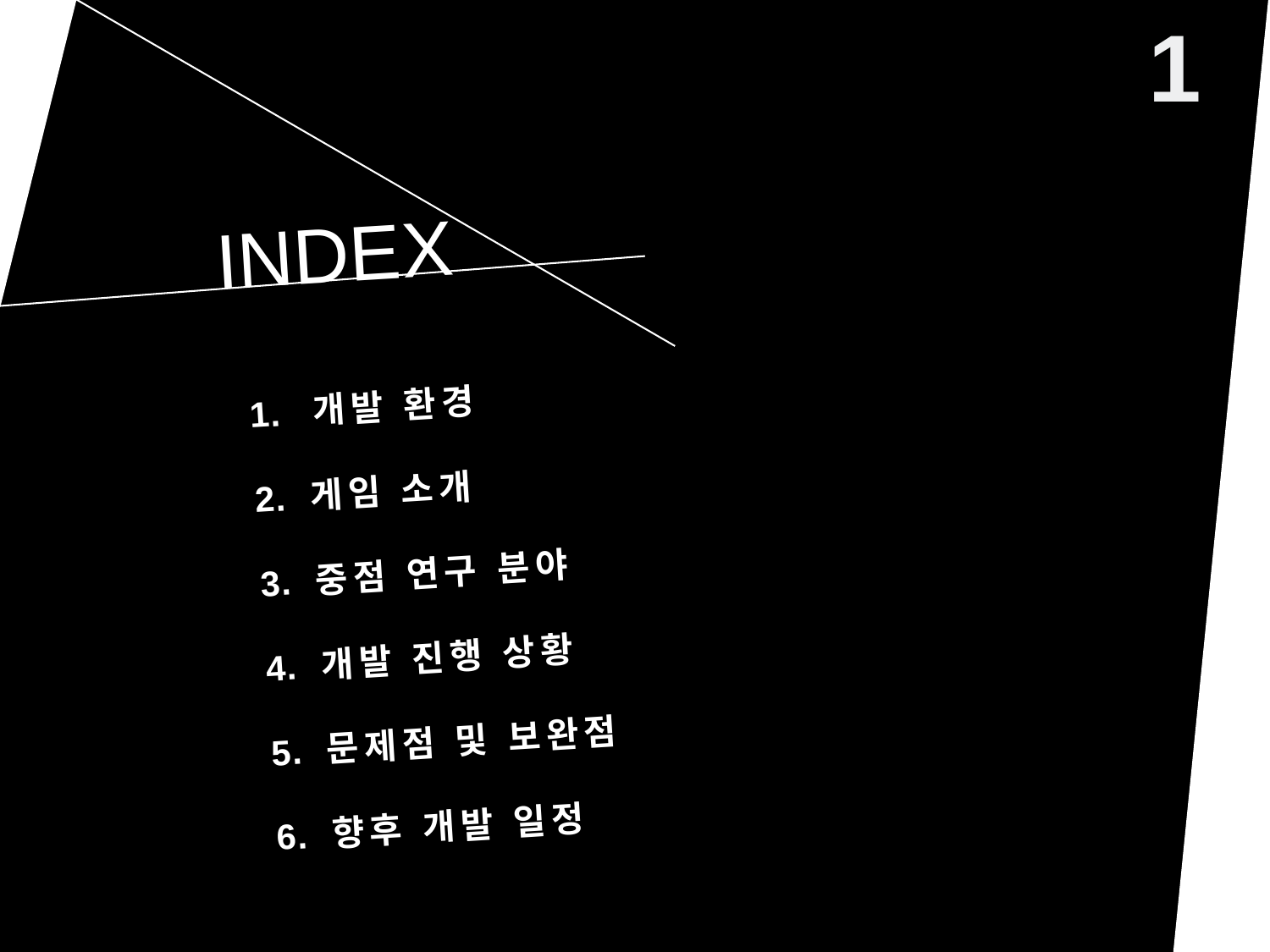

1

INDEX
개발 환경
게임 소개
중점 연구 분야
개발 진행 상황
문제점 및 보완점
향후 개발 일정